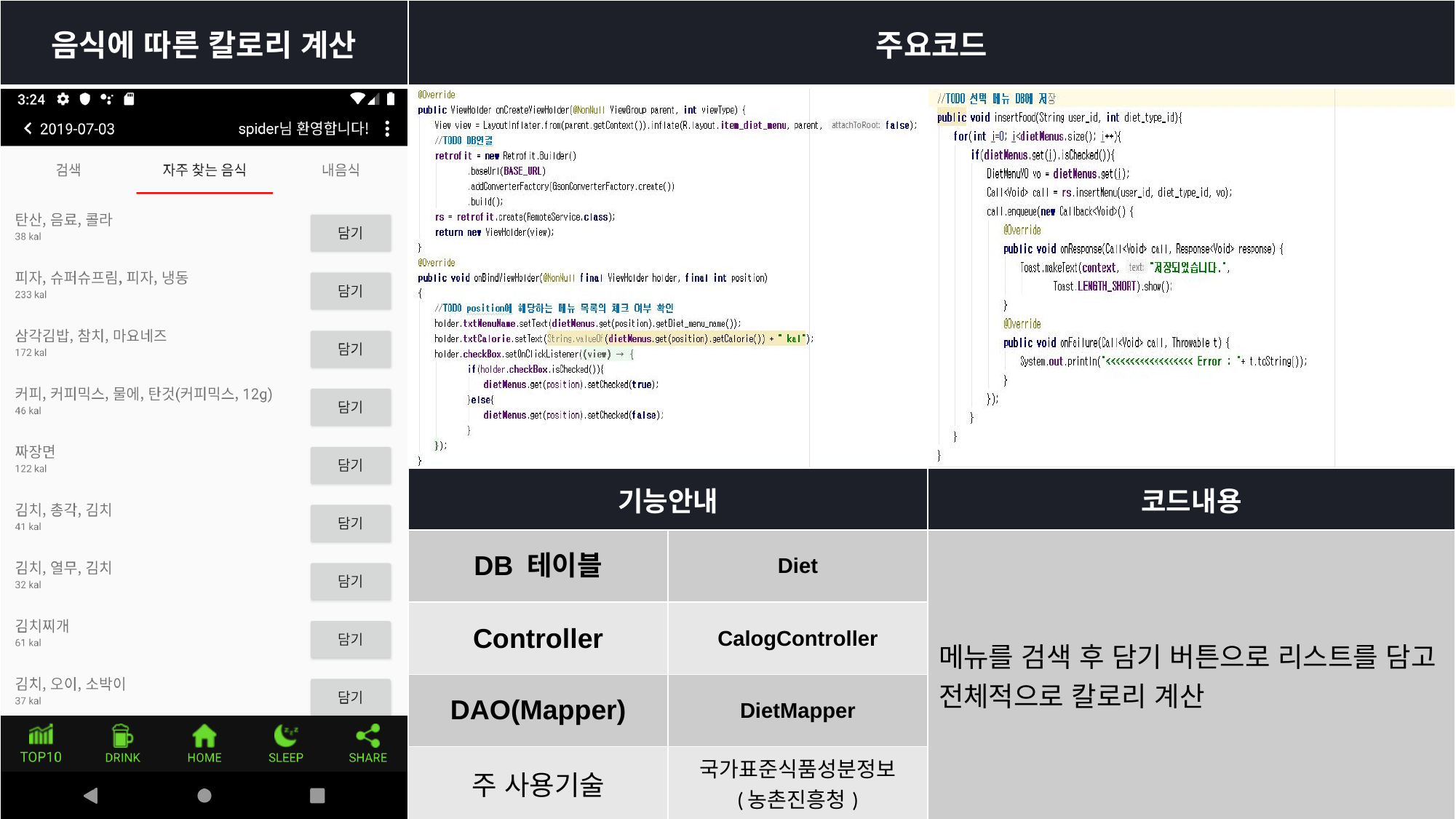

| 음식에 따른 칼로리 계산 | 주요코드 |  |  |
| --- | --- | --- | --- |
|  |  |  |  |
|  | 기능안내 |  | 코드내용 |
|  | DB 테이블 | Diet | 메뉴를 검색 후 담기 버튼으로 리스트를 담고 전체적으로 칼로리 계산 |
|  | Controller | CalogController |  |
|  | DAO(Mapper) | DietMapper |  |
|  | 주 사용기술 | 국가표준식품성분정보 (농촌진흥청) |  |